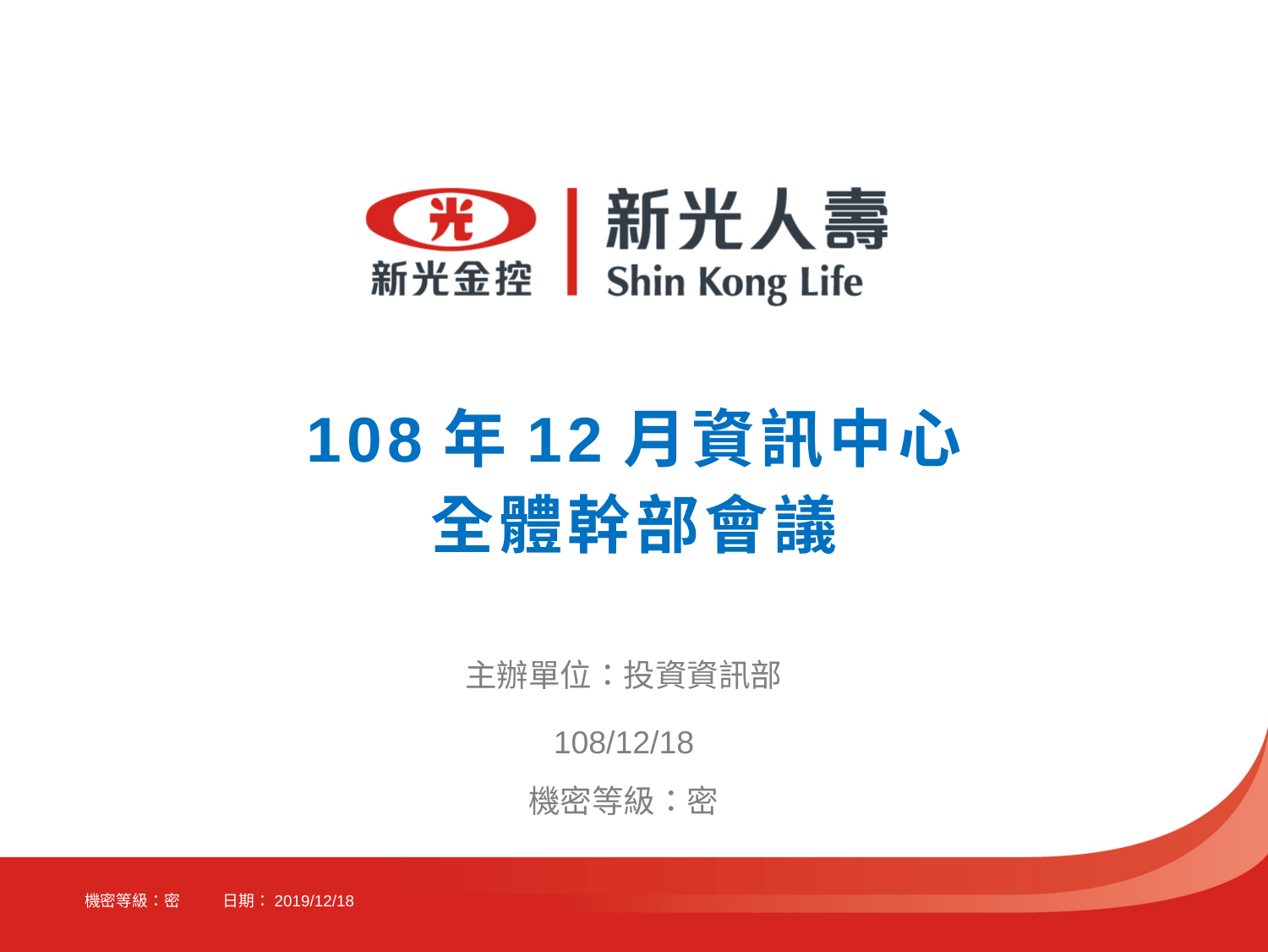

108年12月資訊中心
全體幹部會議
主辦單位：投資資訊部
108/12/18
機密等級：密
機密等級：密            日期：2019/12/18